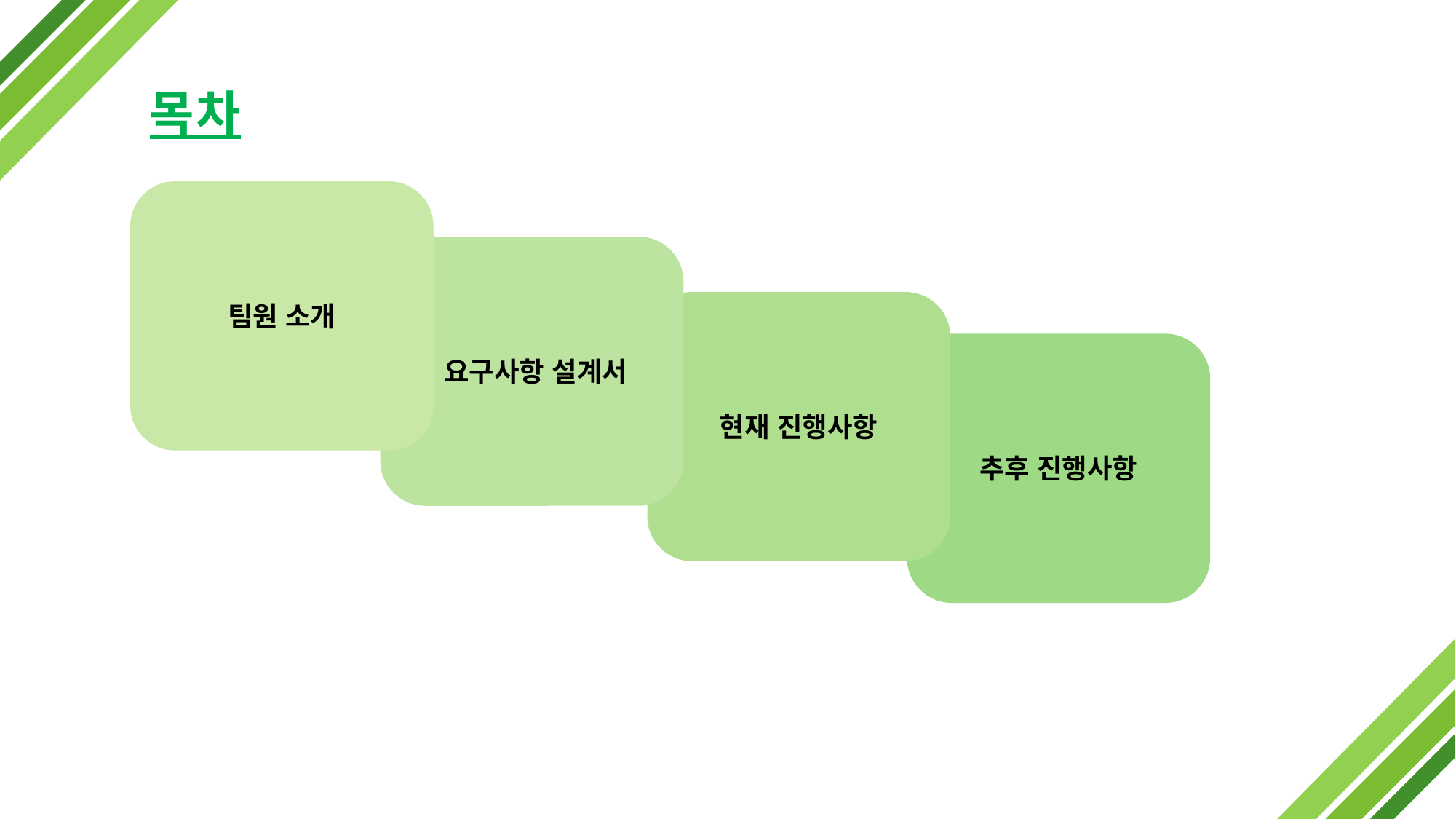

# 목차

팀원 소개

요구사항 설계서
현재 진행사항
추후 진행사항